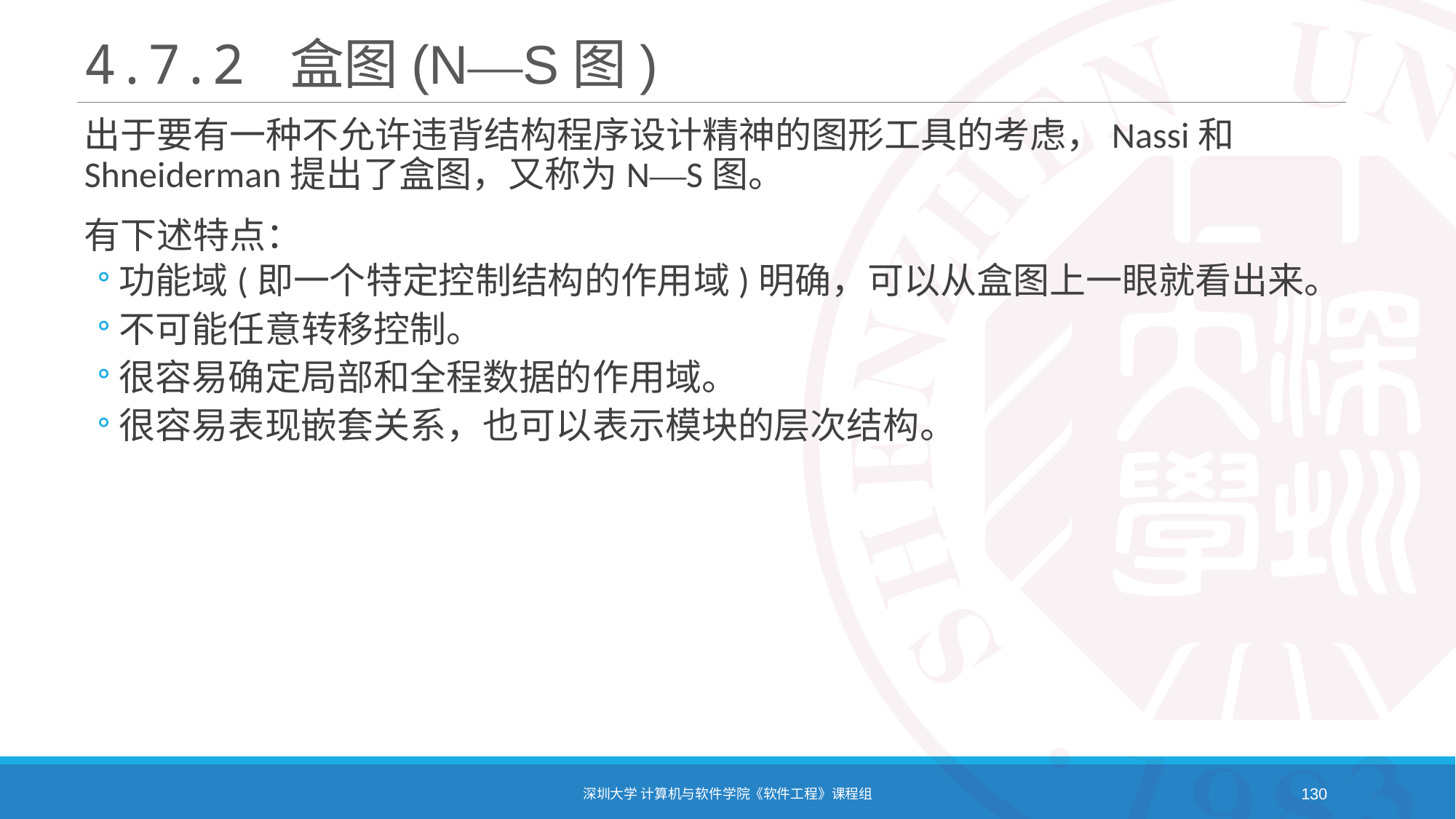

# 4.7.2 盒图(N—S图)
出于要有一种不允许违背结构程序设计精神的图形工具的考虑，Nassi和Shneiderman提出了盒图，又称为N—S图。
有下述特点：
功能域(即一个特定控制结构的作用域)明确，可以从盒图上一眼就看出来。
不可能任意转移控制。
很容易确定局部和全程数据的作用域。
很容易表现嵌套关系，也可以表示模块的层次结构。
深圳大学 计算机与软件学院《软件工程》课程组
130